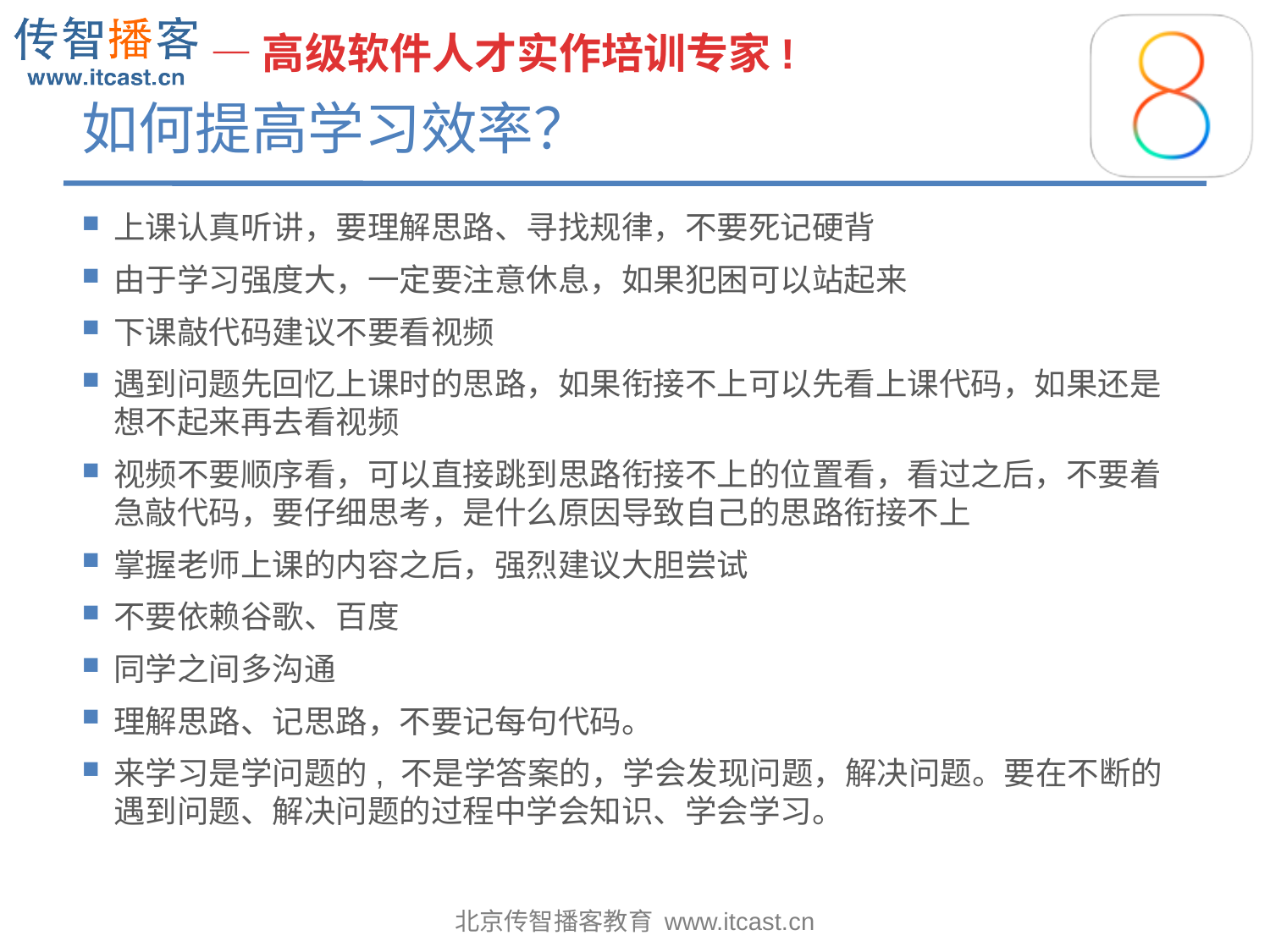

# 如何提高学习效率？
上课认真听讲，要理解思路、寻找规律，不要死记硬背
由于学习强度大，一定要注意休息，如果犯困可以站起来
下课敲代码建议不要看视频
遇到问题先回忆上课时的思路，如果衔接不上可以先看上课代码，如果还是想不起来再去看视频
视频不要顺序看，可以直接跳到思路衔接不上的位置看，看过之后，不要着急敲代码，要仔细思考，是什么原因导致自己的思路衔接不上
掌握老师上课的内容之后，强烈建议大胆尝试
不要依赖谷歌、百度
同学之间多沟通
理解思路、记思路，不要记每句代码。
来学习是学问题的, 不是学答案的，学会发现问题，解决问题。要在不断的遇到问题、解决问题的过程中学会知识、学会学习。